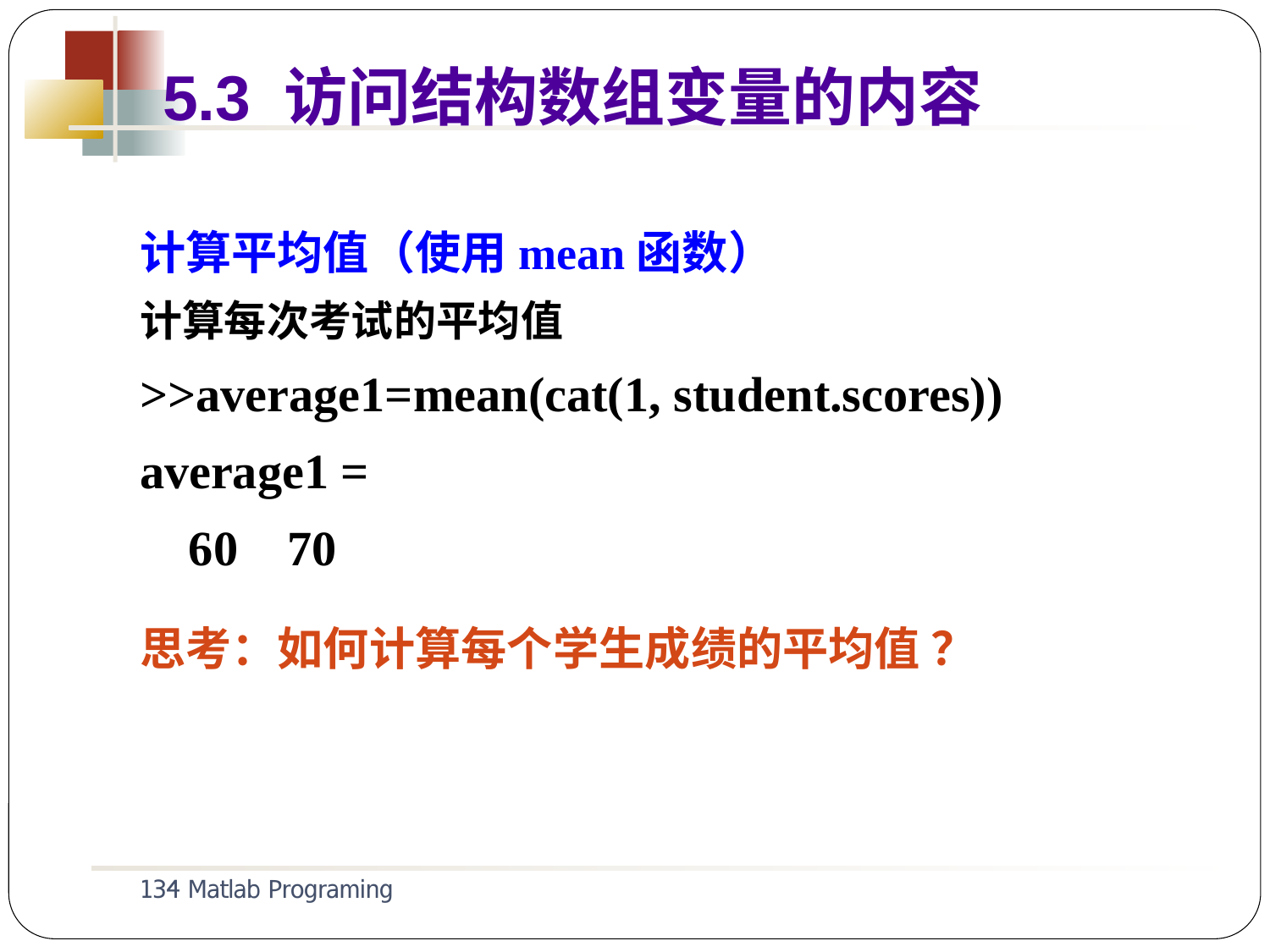

计算平均值（使用mean函数）
计算每次考试的平均值
>>average1=mean(cat(1, student.scores))
average1 =
    60    70
思考：如何计算每个学生成绩的平均值 ？
5.3 访问结构数组变量的内容
134 Matlab Programing